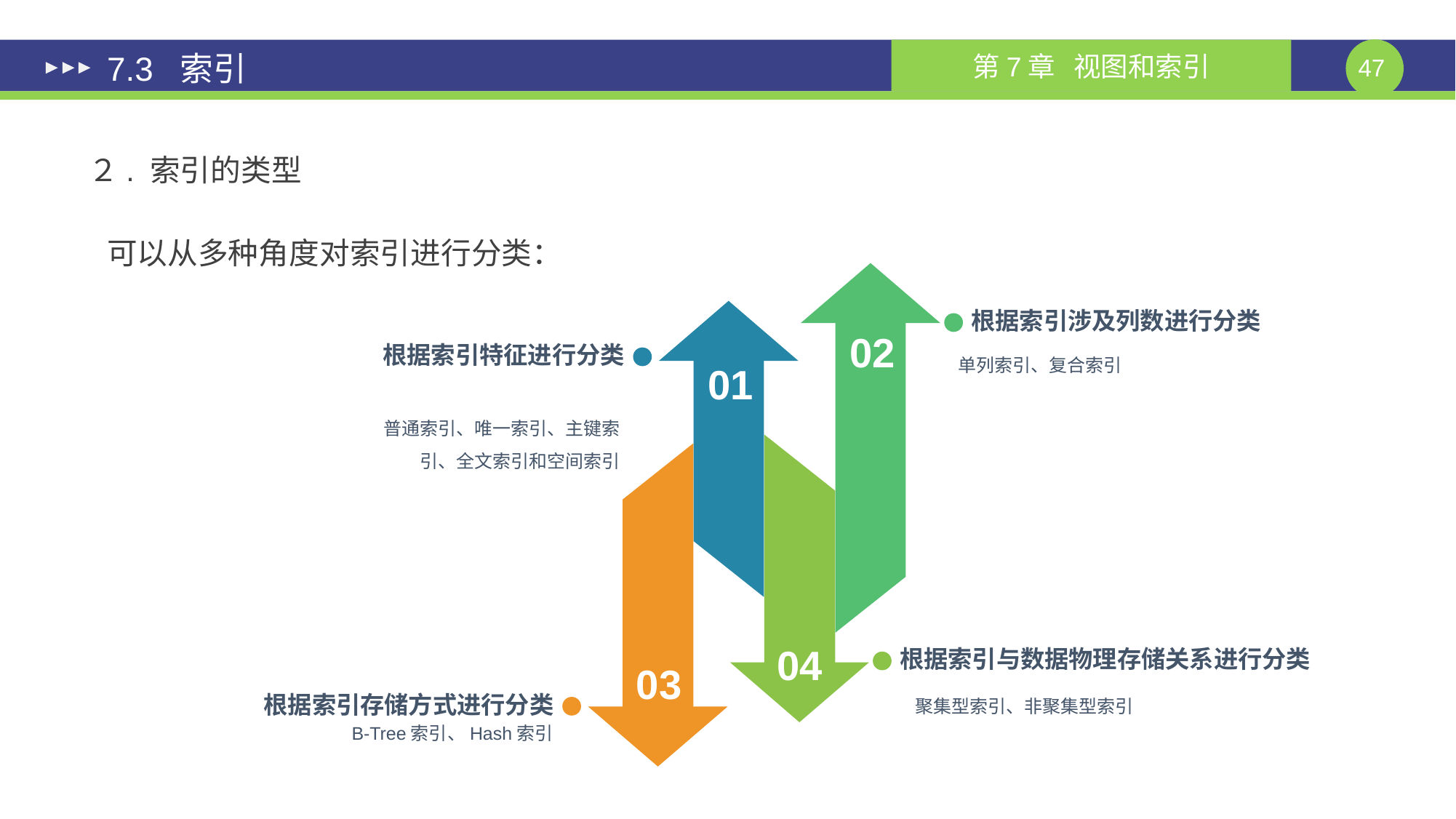

# 7.3  索引
２. 索引的类型
可以从多种角度对索引进行分类：

根据索引涉及列数进行分类

02
根据索引特征进行分类
单列索引、复合索引

01
普通索引、唯一索引、主键索引、全文索引和空间索引

04
根据索引与数据物理存储关系进行分类

03
根据索引存储方式进行分类
聚集型索引、非聚集型索引

B-Tree索引、Hash索引